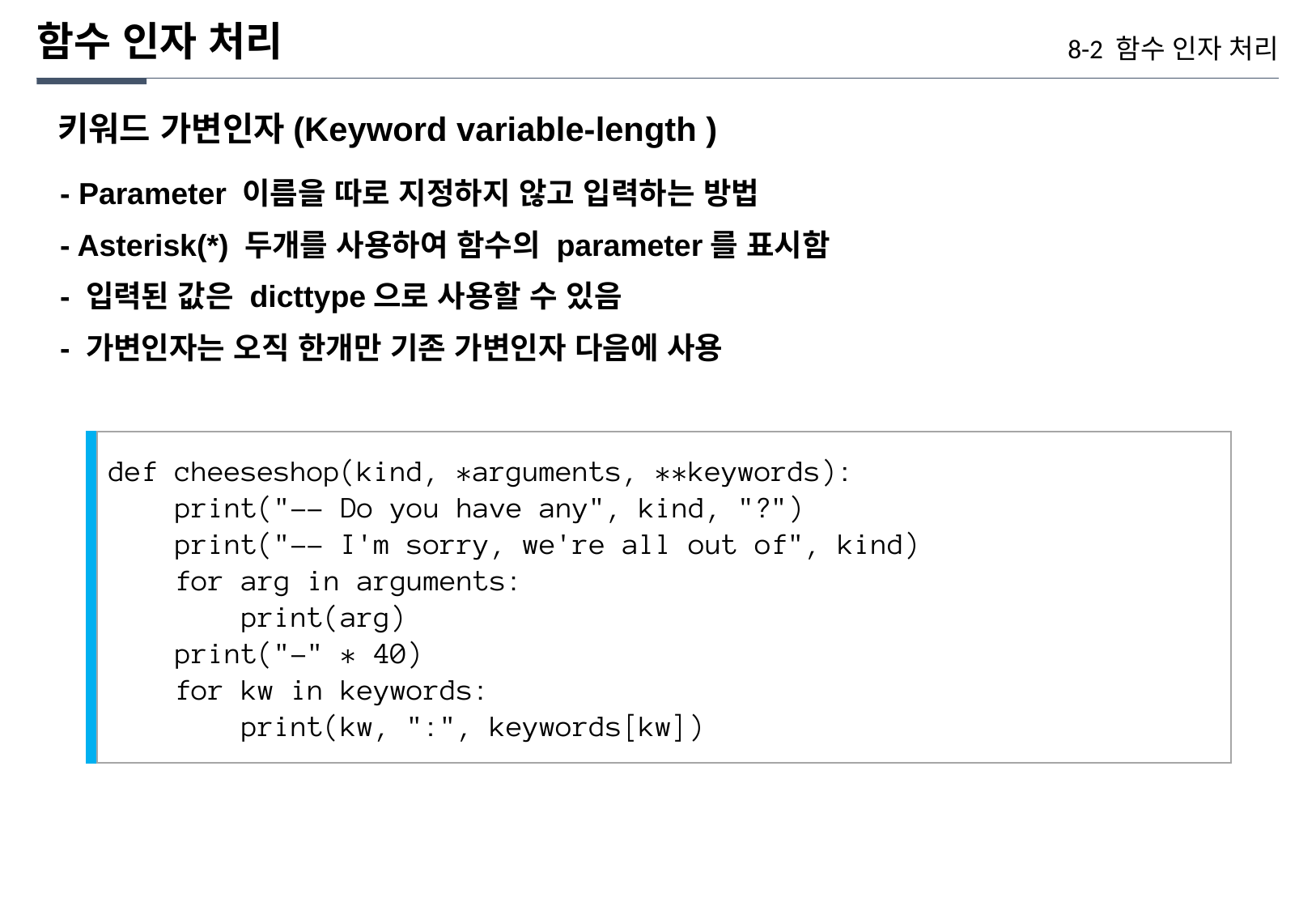

함수 인자 처리
8-2 함수 인자 처리
키워드 가변인자(Keyword variable-length )
- Parameter 이름을 따로 지정하지 않고 입력하는 방법
- Asterisk(*) 두개를 사용하여 함수의 parameter를 표시함
- 입력된 값은 dicttype으로 사용할 수 있음
- 가변인자는 오직 한개만 기존 가변인자 다음에 사용

def cheeseshop(kind, *arguments, **keywords):
    print("-- Do you have any", kind, "?")
    print("-- I'm sorry, we're all out of", kind)
    for arg in arguments:
        print(arg)
    print("-" * 40)
    for kw in keywords:
        print(kw, ":", keywords[kw])